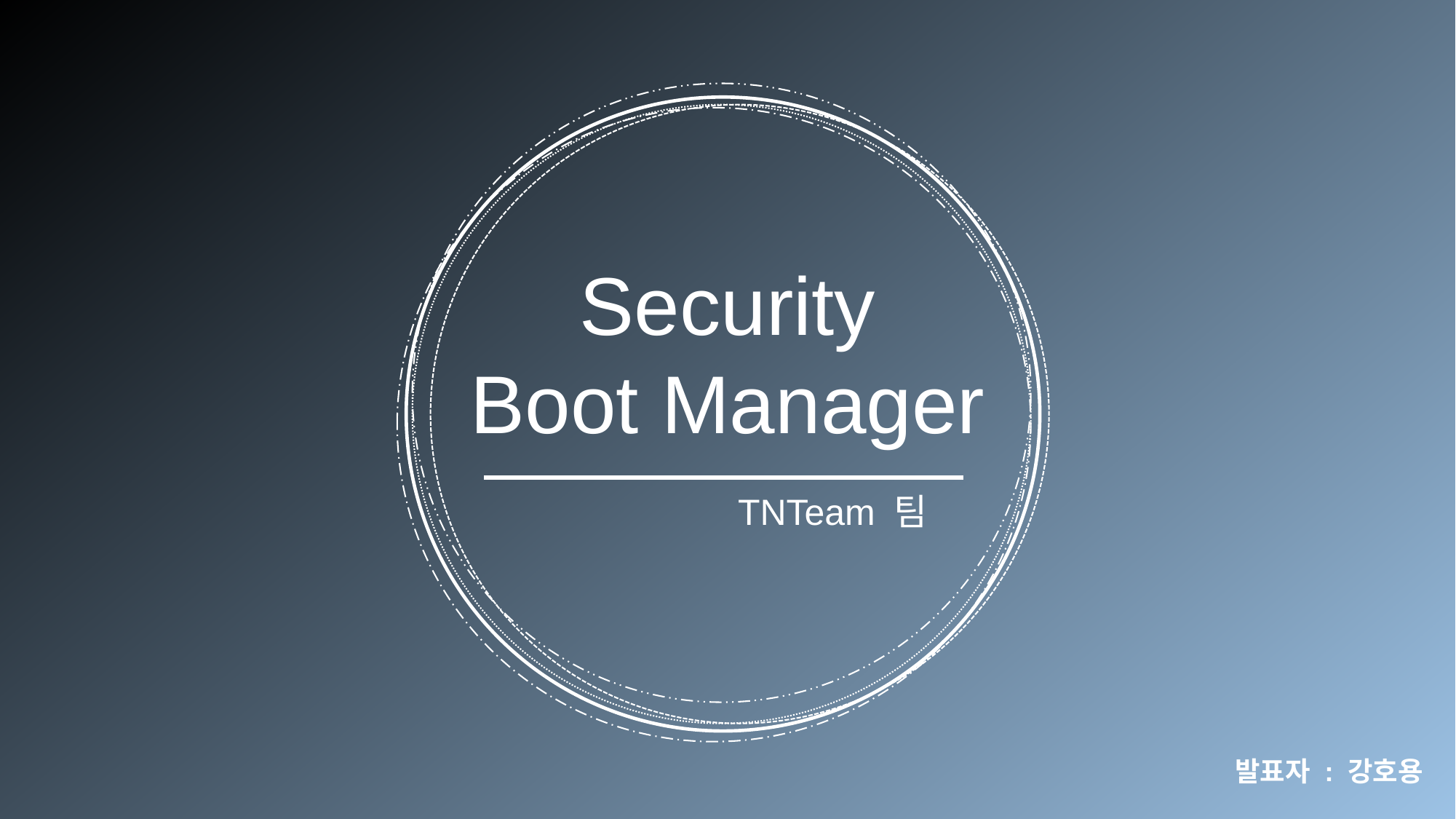

Security
Boot Manager
TNTeam 팀
발표자 : 강호용